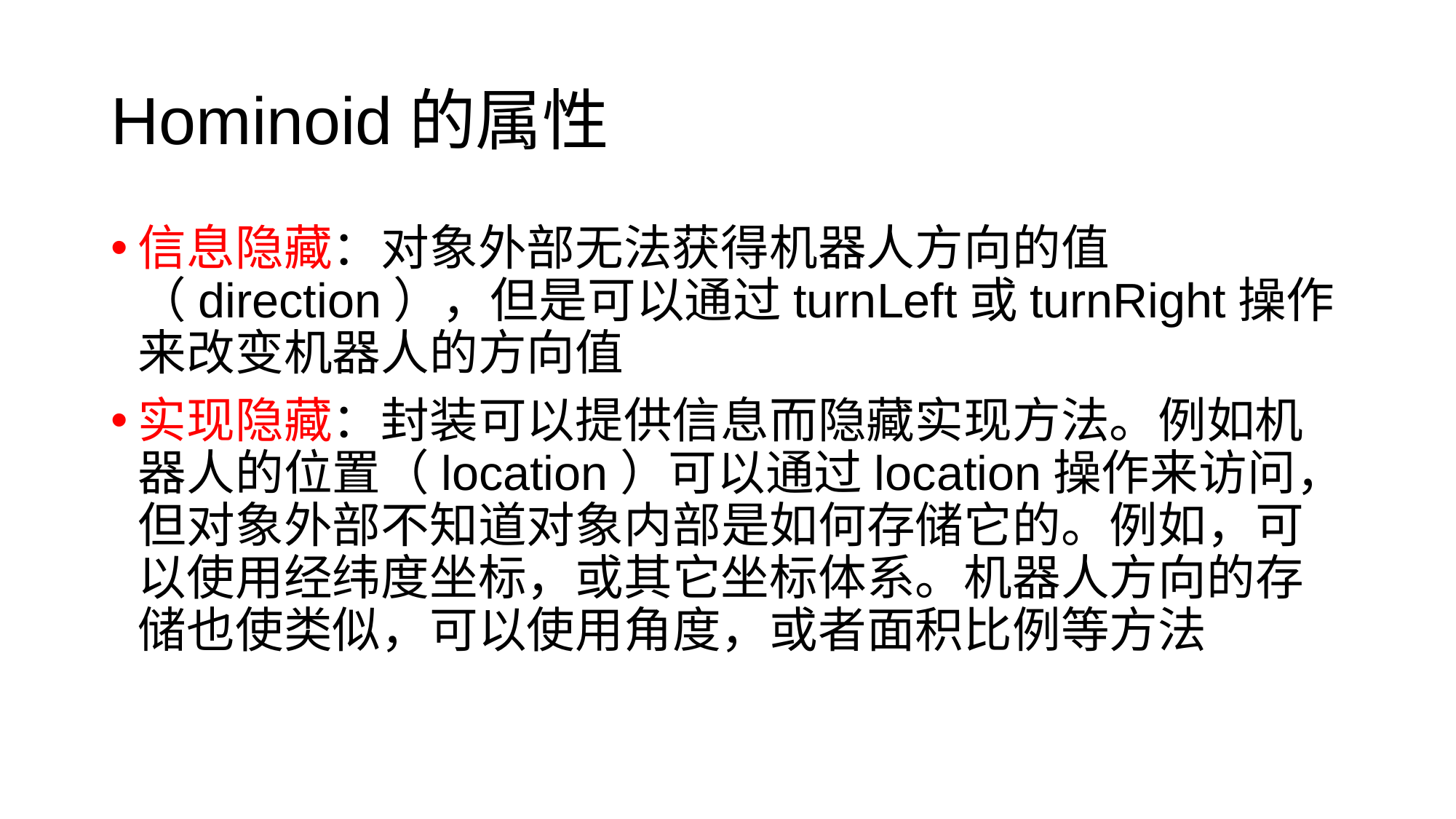

# Hominoid的属性
信息隐藏：对象外部无法获得机器人方向的值（direction），但是可以通过turnLeft或turnRight操作来改变机器人的方向值
实现隐藏：封装可以提供信息而隐藏实现方法。例如机器人的位置（location）可以通过location操作来访问，但对象外部不知道对象内部是如何存储它的。例如，可以使用经纬度坐标，或其它坐标体系。机器人方向的存储也使类似，可以使用角度，或者面积比例等方法